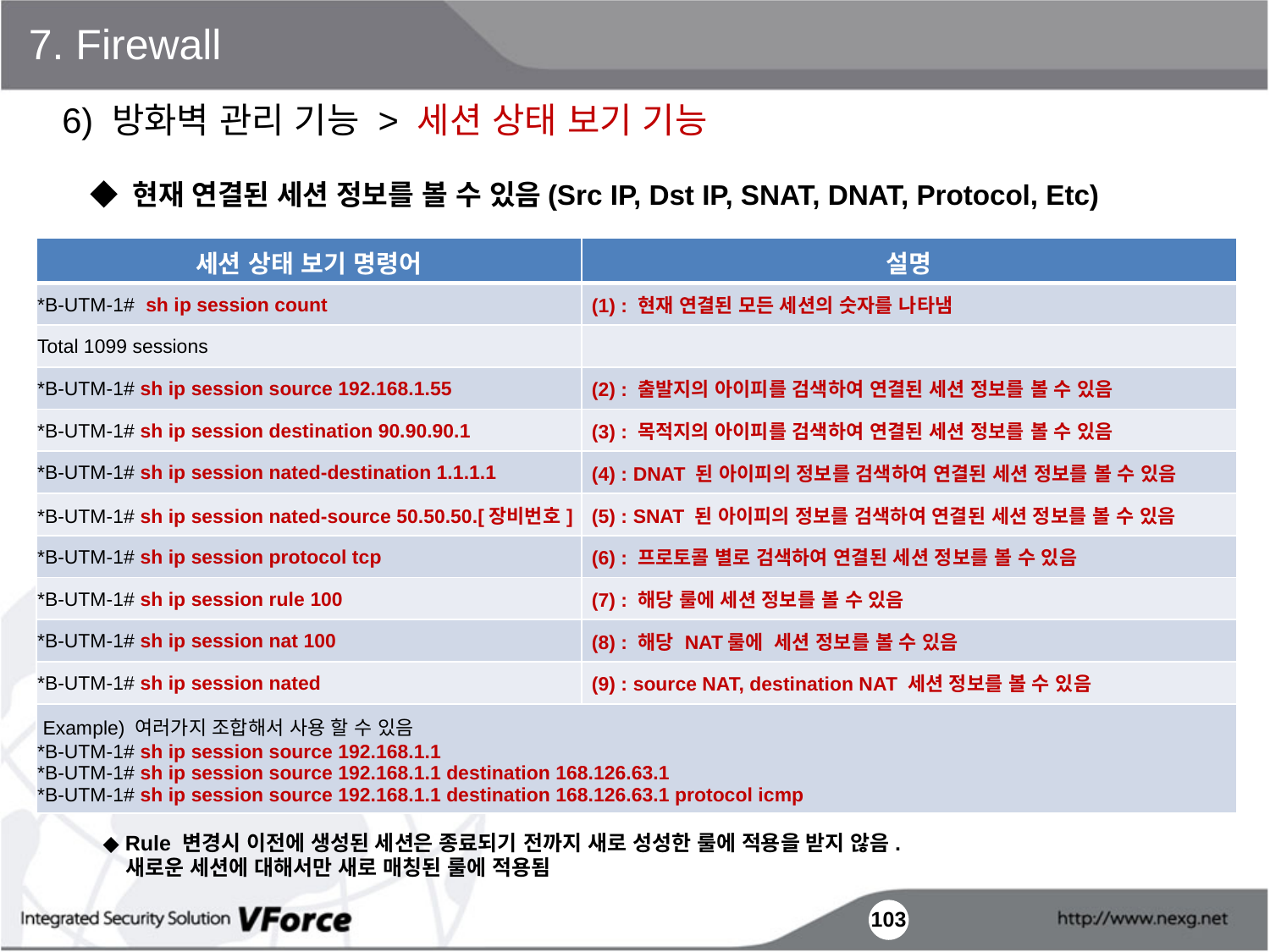

7. Firewall
6) 방화벽 관리 기능 > 세션 상태 보기 기능
◆ 현재 연결된 세션 정보를 볼 수 있음(Src IP, Dst IP, SNAT, DNAT, Protocol, Etc)
| 세션 상태 보기 명령어 | 설명 |
| --- | --- |
| \*B-UTM-1# sh ip session count | (1) : 현재 연결된 모든 세션의 숫자를 나타냄 |
| Total 1099 sessions |  |
| \*B-UTM-1# sh ip session source 192.168.1.55 | (2) : 출발지의 아이피를 검색하여 연결된 세션 정보를 볼 수 있음 |
| \*B-UTM-1# sh ip session destination 90.90.90.1 | (3) : 목적지의 아이피를 검색하여 연결된 세션 정보를 볼 수 있음 |
| \*B-UTM-1# sh ip session nated-destination 1.1.1.1 | (4) : DNAT 된 아이피의 정보를 검색하여 연결된 세션 정보를 볼 수 있음 |
| \*B-UTM-1# sh ip session nated-source 50.50.50.[장비번호] | (5) : SNAT 된 아이피의 정보를 검색하여 연결된 세션 정보를 볼 수 있음 |
| \*B-UTM-1# sh ip session protocol tcp | (6) : 프로토콜 별로 검색하여 연결된 세션 정보를 볼 수 있음 |
| \*B-UTM-1# sh ip session rule 100 | (7) : 해당 룰에 세션 정보를 볼 수 있음 |
| \*B-UTM-1# sh ip session nat 100 | (8) : 해당 NAT룰에 세션 정보를 볼 수 있음 |
| \*B-UTM-1# sh ip session nated | (9) : source NAT, destination NAT 세션 정보를 볼 수 있음 |
| Example) 여러가지 조합해서 사용 할 수 있음 \*B-UTM-1# sh ip session source 192.168.1.1 \*B-UTM-1# sh ip session source 192.168.1.1 destination 168.126.63.1 \*B-UTM-1# sh ip session source 192.168.1.1 destination 168.126.63.1 protocol icmp |  |
◆ Rule 변경시 이전에 생성된 세션은 종료되기 전까지 새로 성성한 룰에 적용을 받지 않음.
   새로운 세션에 대해서만 새로 매칭된 룰에 적용됨